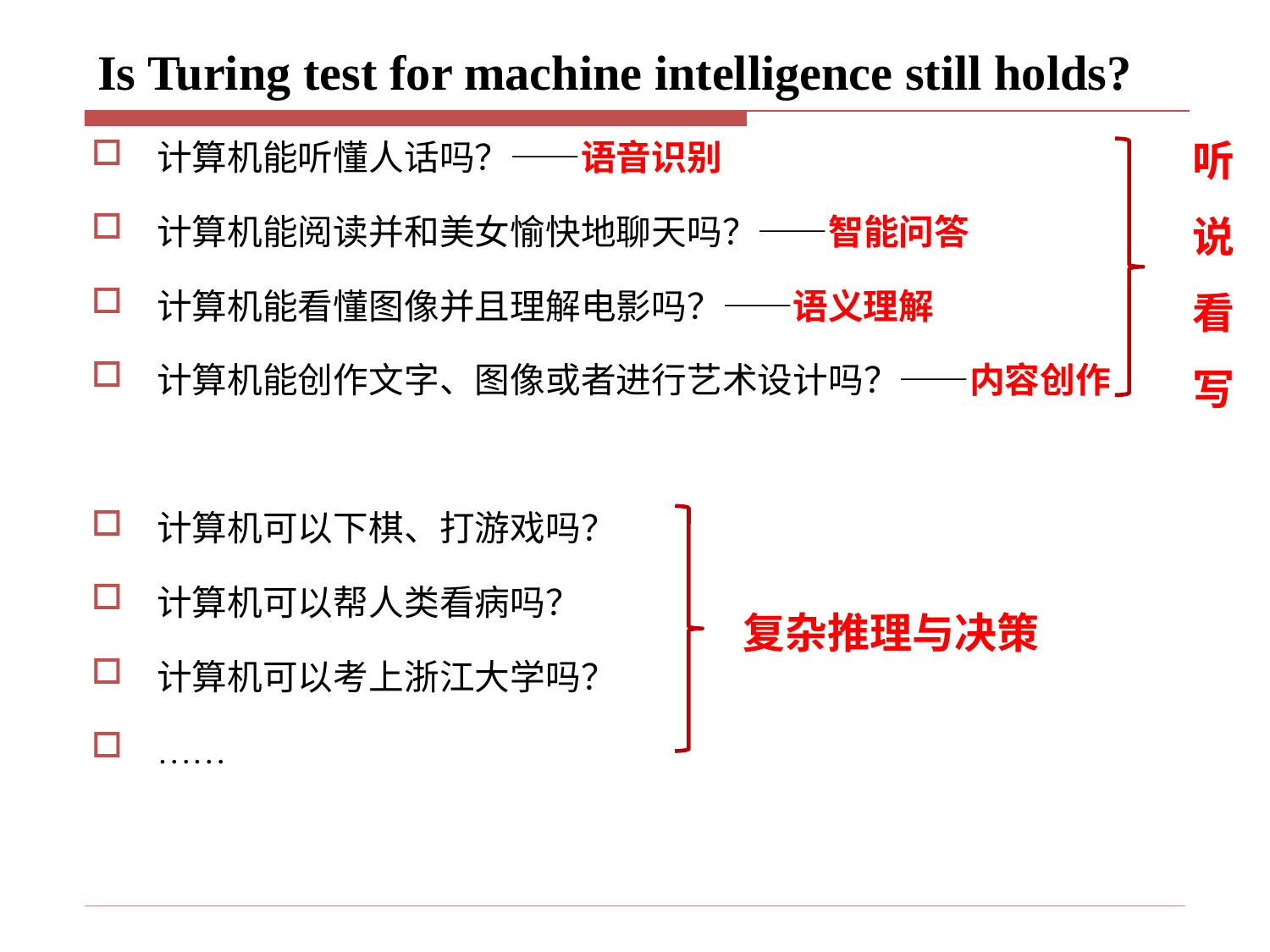

# Is Turing test for machine intelligence still holds?
听
说
看
写
计算机能听懂人话吗？——语音识别
计算机能阅读并和美女愉快地聊天吗？——智能问答
计算机能看懂图像并且理解电影吗？——语义理解
计算机能创作文字、图像或者进行艺术设计吗？——内容创作

计算机可以下棋、打游戏吗？
计算机可以帮人类看病吗？
计算机可以考上浙江大学吗？
……

复杂推理与决策